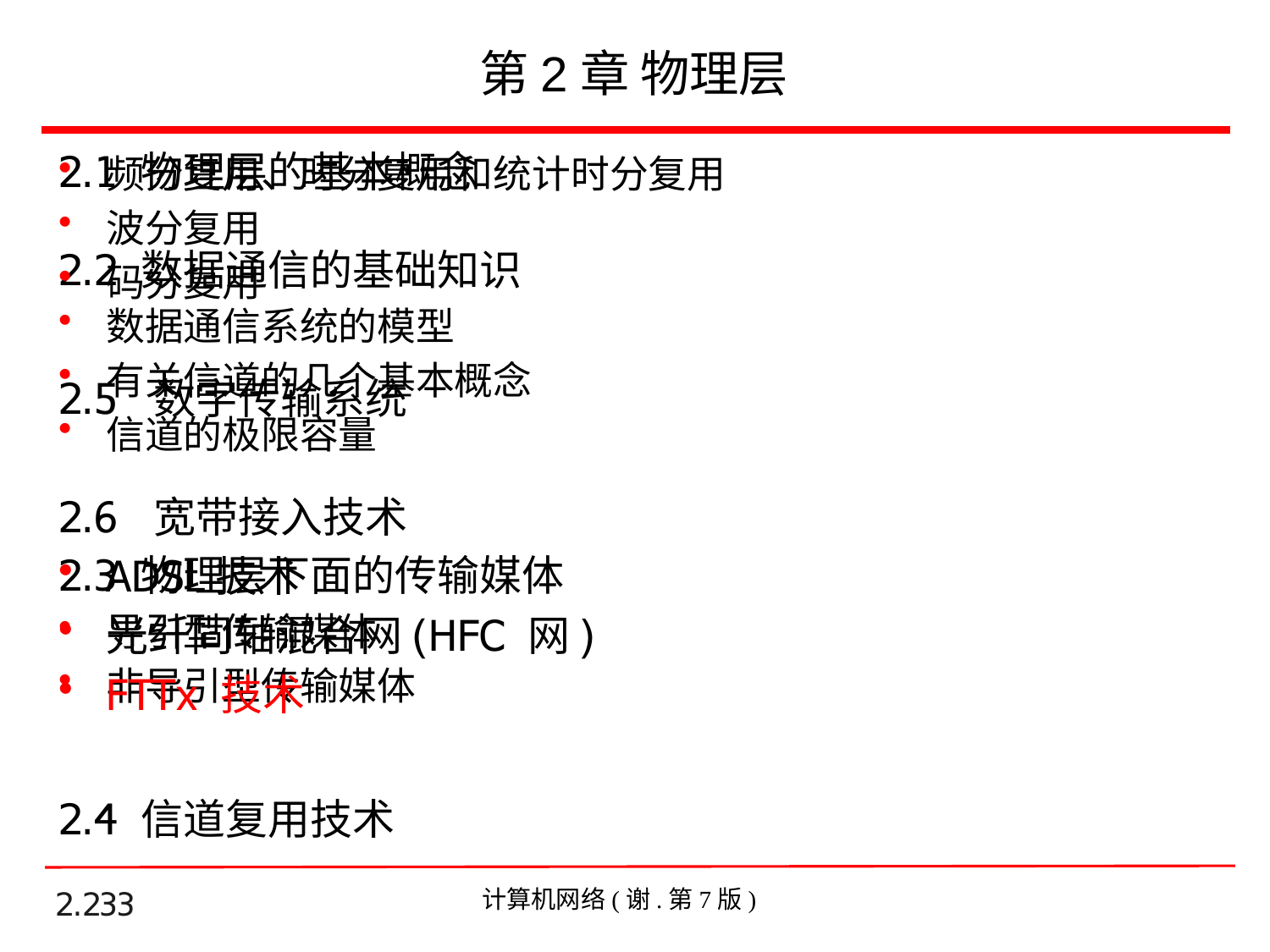

# 第2章 物理层
频分复用、时分复用和统计时分复用
波分复用
码分复用

2.5  数字传输系统

2.6  宽带接入技术
ADSL技术
光纤同轴混合网(HFC 网)
FTTx 技术

2.1 物理层的基本概念

2.2 数据通信的基础知识
数据通信系统的模型
有关信道的几个基本概念
信道的极限容量

2.3 物理层下面的传输媒体
导引型传输媒体
非导引型传输媒体

2.4 信道复用技术